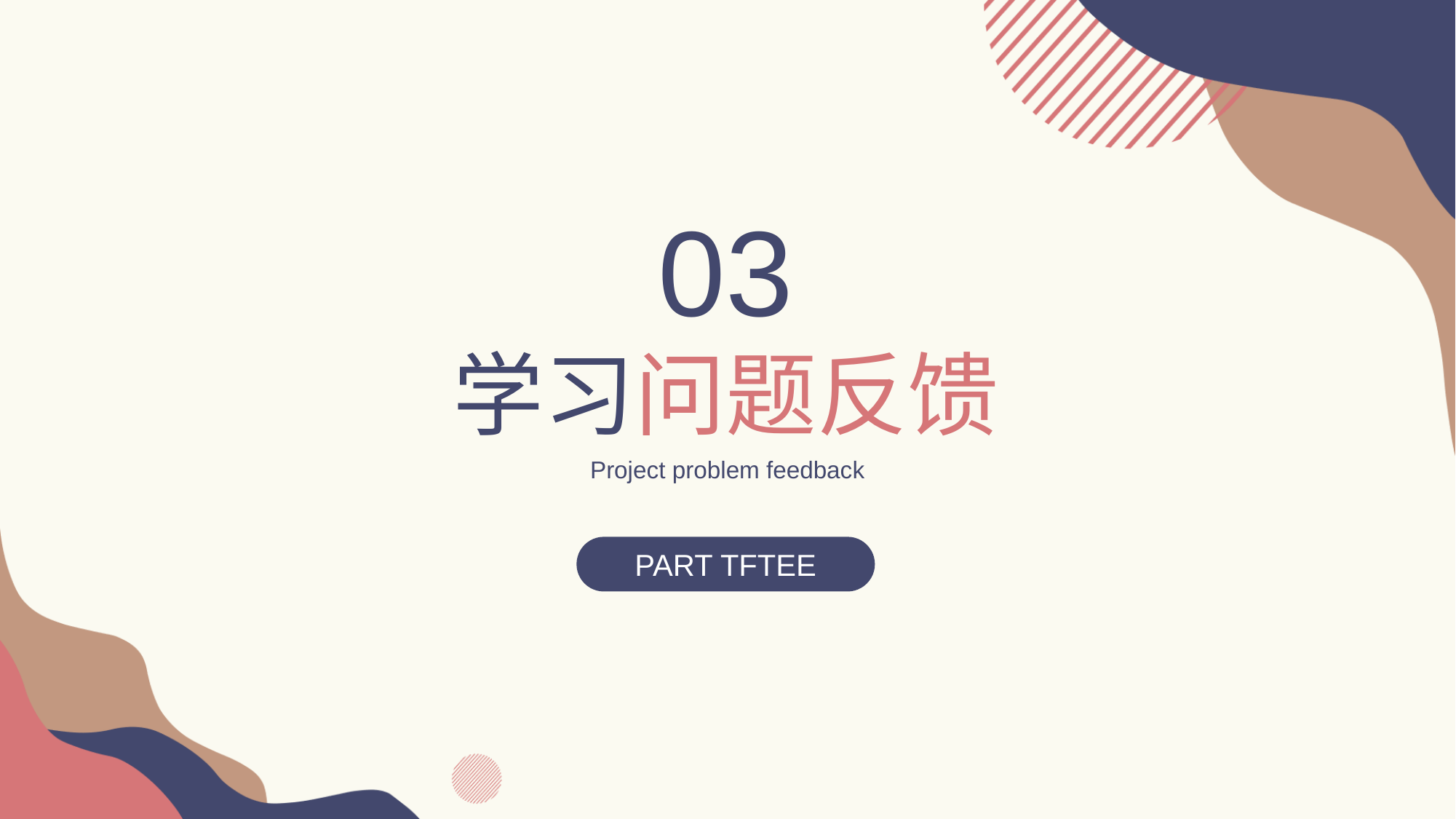

03
学习问题反馈
Project problem feedback
PART TFTEE